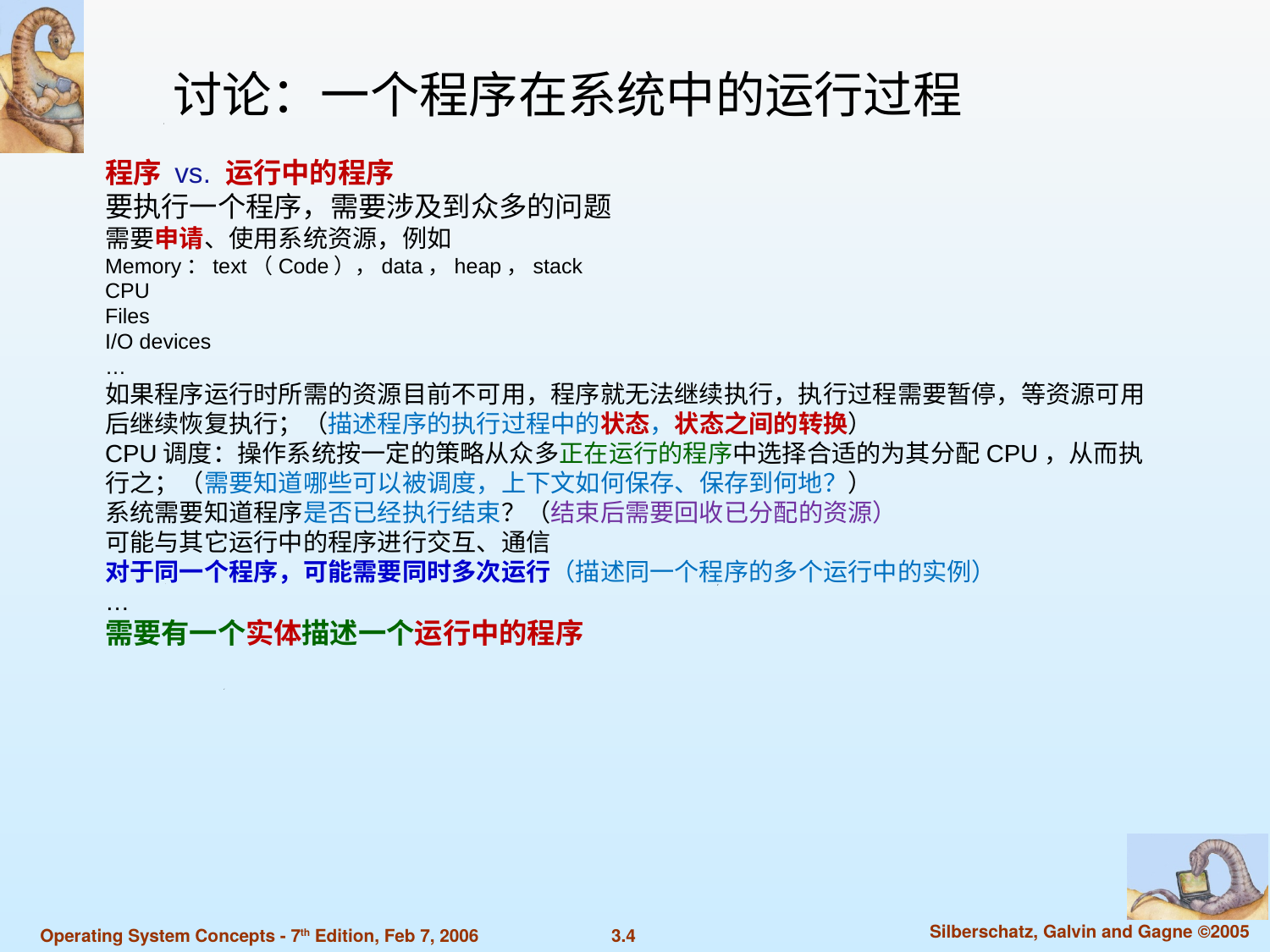

讨论：一个程序在系统中的运行过程
程序 vs. 运行中的程序
要执行一个程序，需要涉及到众多的问题
需要申请、使用系统资源，例如
Memory：text（Code），data，heap，stack
CPU
Files
I/O devices
…
如果程序运行时所需的资源目前不可用，程序就无法继续执行，执行过程需要暂停，等资源可用后继续恢复执行；（描述程序的执行过程中的状态，状态之间的转换）
CPU调度：操作系统按一定的策略从众多正在运行的程序中选择合适的为其分配CPU，从而执行之；（需要知道哪些可以被调度，上下文如何保存、保存到何地？）
系统需要知道程序是否已经执行结束？（结束后需要回收已分配的资源）
可能与其它运行中的程序进行交互、通信
对于同一个程序，可能需要同时多次运行（描述同一个程序的多个运行中的实例）
…
需要有一个实体描述一个运行中的程序